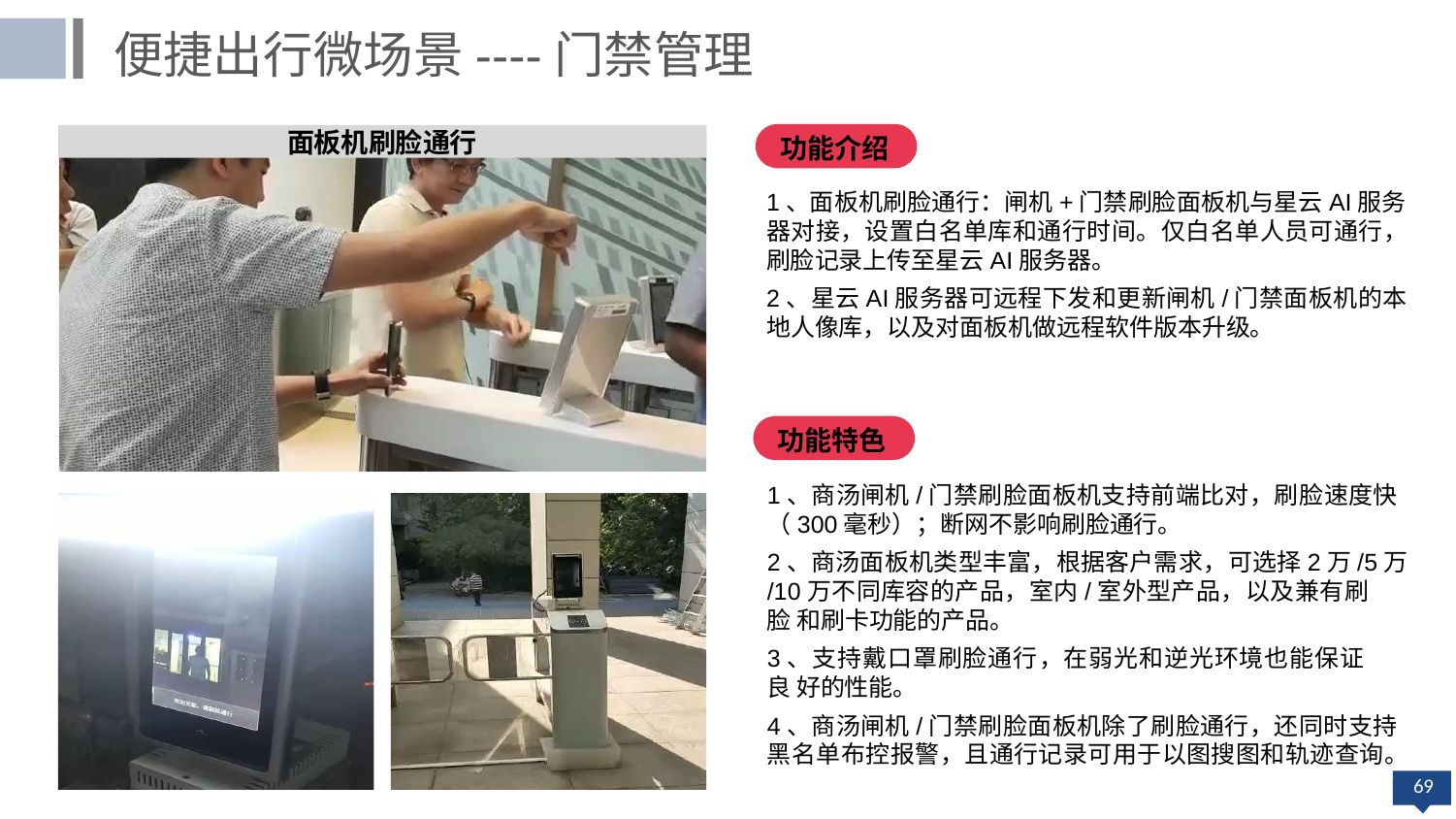

便捷出行微场景----门禁管理

面板机刷脸通行

功能介绍
1、面板机刷脸通行：闸机+门禁刷脸面板机与星云AI服务
器对接，设置白名单库和通行时间。仅白名单人员可通行， 刷脸记录上传至星云AI服务器。
2、星云AI服务器可远程下发和更新闸机/门禁面板机的本
地人像库，以及对面板机做远程软件版本升级。

功能特色
1、商汤闸机/门禁刷脸面板机支持前端比对，刷脸速度快
（300毫秒）；断网不影响刷脸通行。
2、商汤面板机类型丰富，根据客户需求，可选择2万/5万
/10万不同库容的产品，室内/室外型产品，以及兼有刷脸 和刷卡功能的产品。
3、支持戴口罩刷脸通行，在弱光和逆光环境也能保证良 好的性能。
4、商汤闸机/门禁刷脸面板机除了刷脸通行，还同时支持 黑名单布控报警，且通行记录可用于以图搜图和轨迹查询。